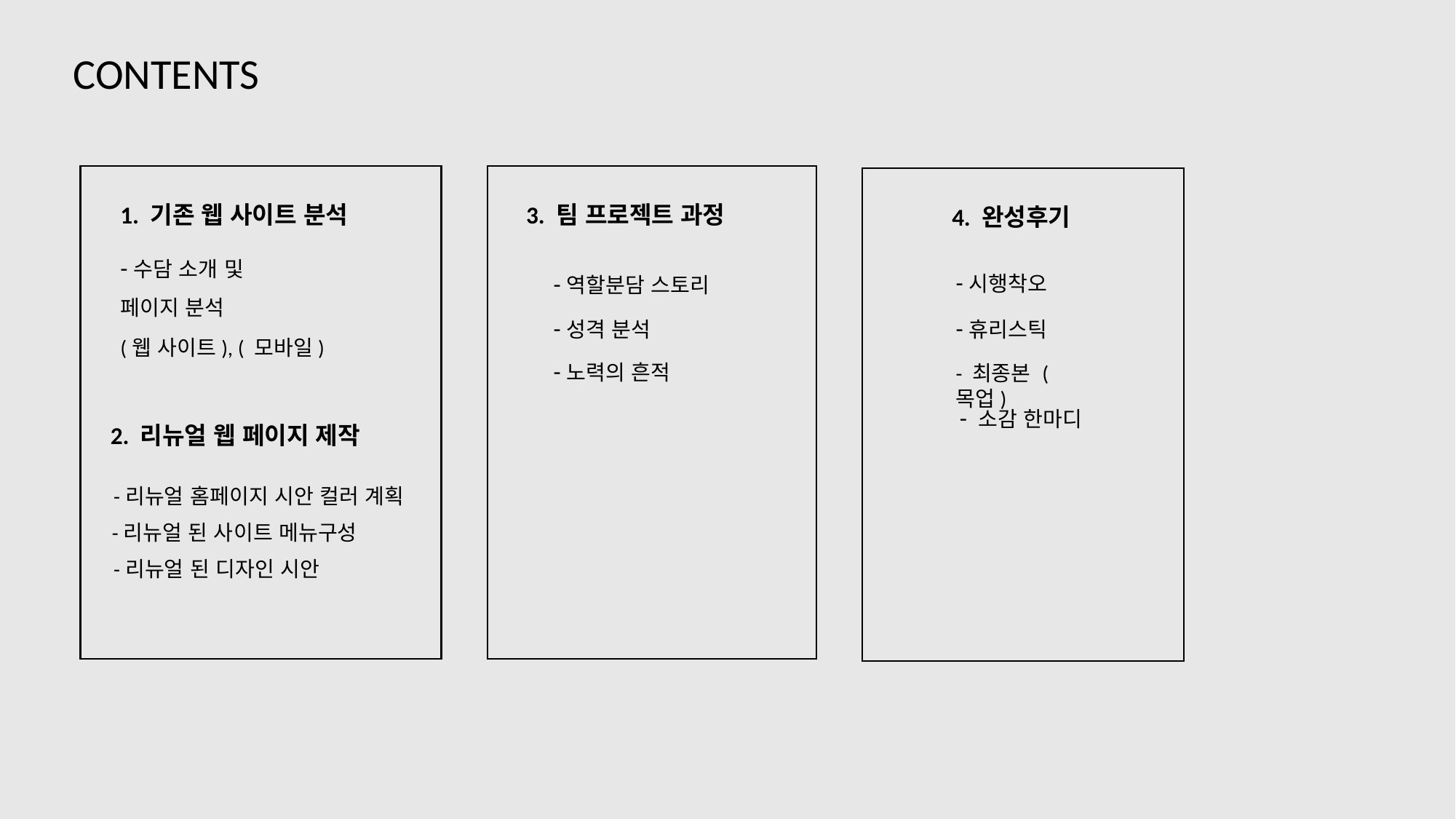

CONTENTS

1. 기존 웹 사이트 분석
-수담 소개 및
페이지 분석
(웹 사이트), ( 모바일)
2. 리뉴얼 웹 페이지 제작
-리뉴얼 홈페이지 시안 컬러 계획
-리뉴얼 된 사이트 메뉴구성
-리뉴얼 된 디자인 시안

3. 팀 프로젝트 과정
-역할분담 스토리
-성격 분석
-노력의 흔적

4. 완성후기
-시행착오
-휴리스틱
- 최종본 (목업)
- 소감 한마디